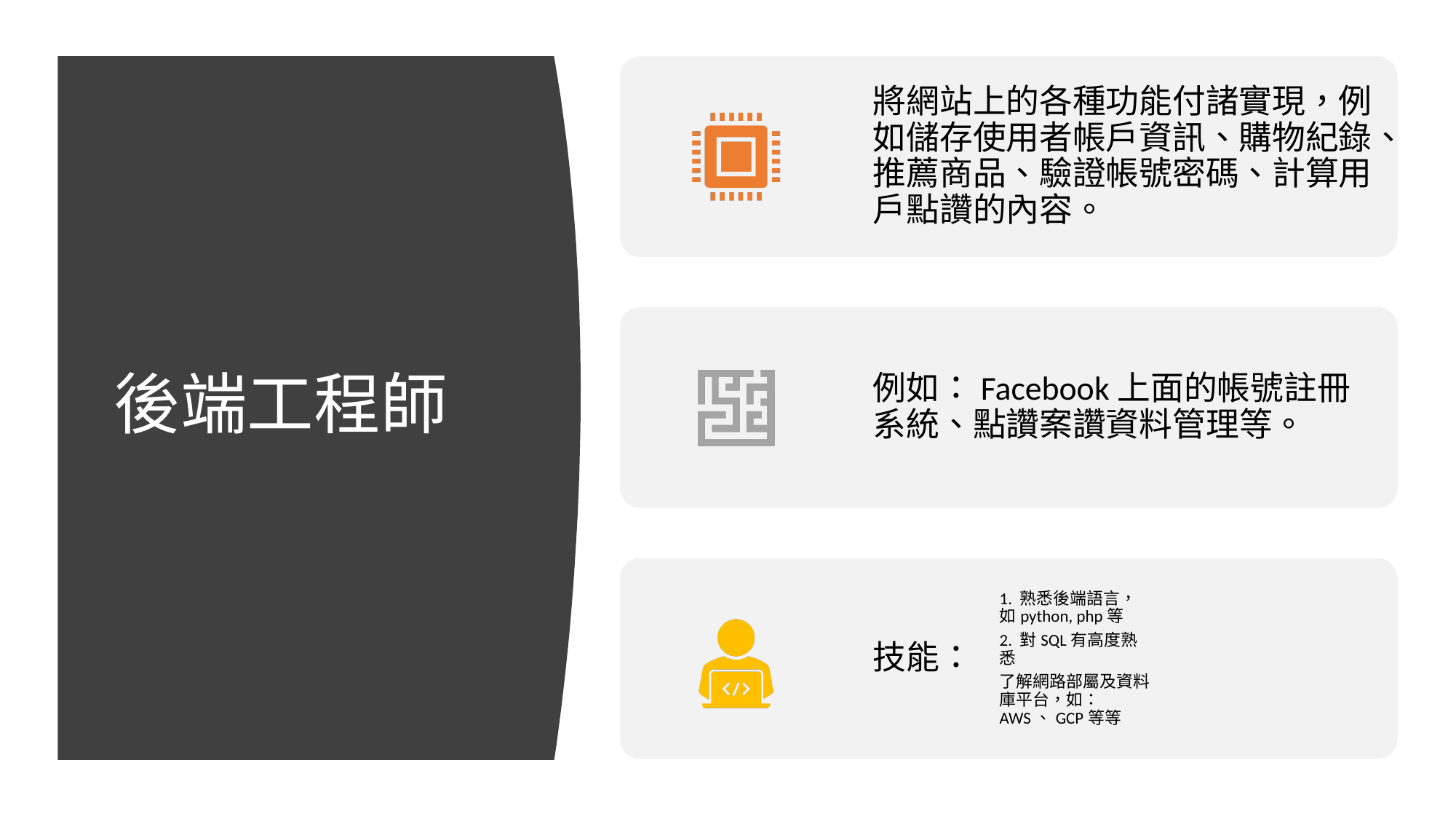

將網站上的各種功能付諸實現，例如儲存使用者帳戶資訊、購物紀錄、推薦商品、驗證帳號密碼、計算用戶點讚的內容。
例如：Facebook上面的帳號註冊系統、點讚案讚資料管理等。
技能：
1. 熟悉後端語言，如python, php等
2. 對SQL有高度熟悉
了解網路部屬及資料庫平台，如：AWS、GCP等等

# 後端工程師